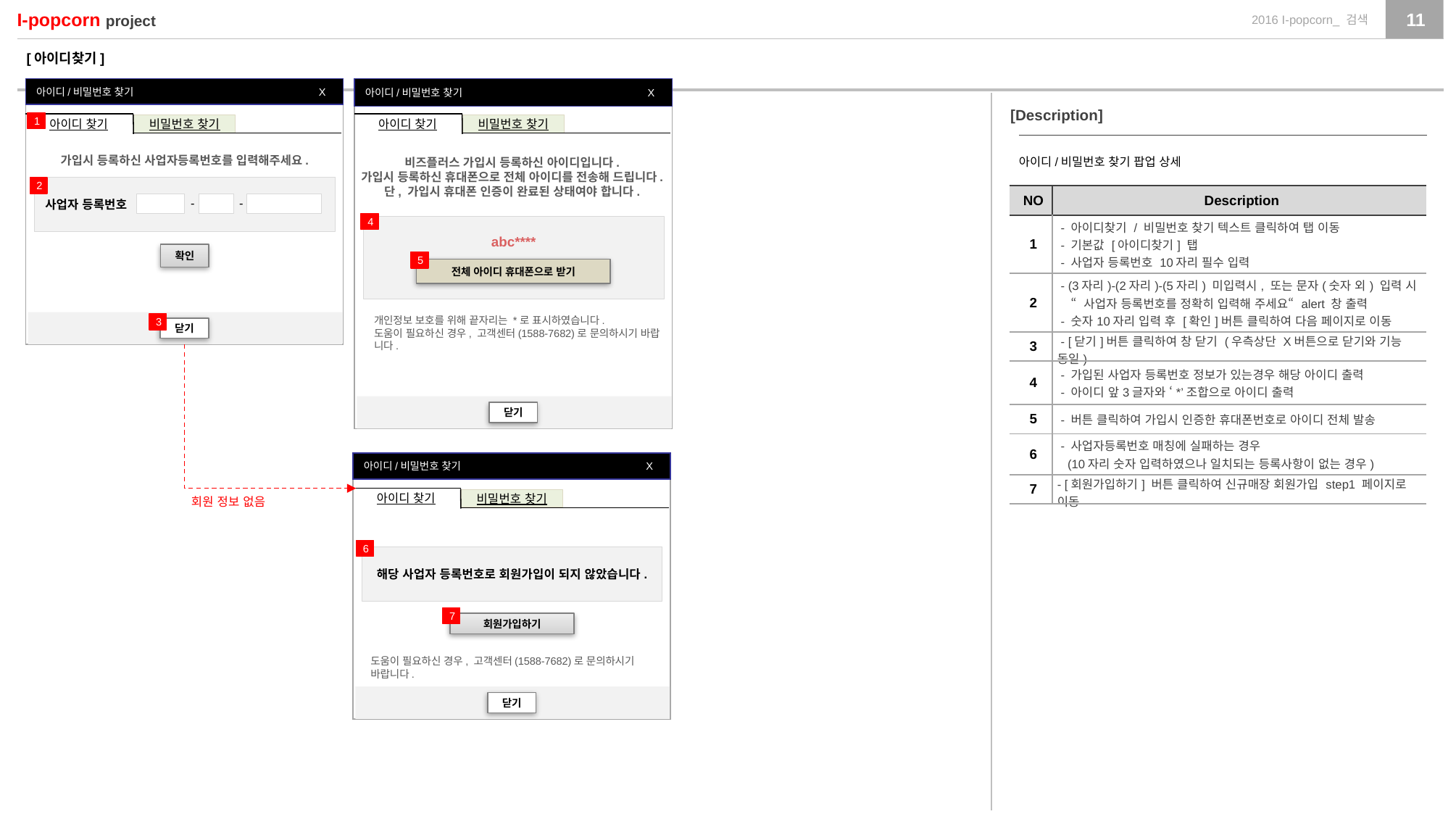

[아이디찾기]
아이디/비밀번호 찾기                                                               X

아이디 찾기
비밀번호 찾기
비즈플러스 가입시 등록하신 아이디입니다.
가입시 등록하신 휴대폰으로 전체 아이디를 전송해 드립니다.
단, 가입시 휴대폰 인증이 완료된 상태여야 합니다.
4
abc****

5
전체 아이디 휴대폰으로 받기
개인정보 보호를 위해 끝자리는 *로 표시하였습니다.
도움이 필요하신 경우, 고객센터(1588-7682)로 문의하시기 바랍
니다.

닫기
아이디/비밀번호 찾기                                                               X

확인
[Description]
아이디 찾기
1
비밀번호 찾기
가입시 등록하신 사업자등록번호를 입력해주세요.
아이디/비밀번호 찾기 팝업 상세
사업자 등록번호
2
| NO | Description |
| --- | --- |
| 1 | - 아이디찾기 / 비밀번호 찾기 텍스트 클릭하여 탭 이동 - 기본값 [아이디찾기] 탭 - 사업자 등록번호 10자리 필수 입력 |
| 2 | - (3자리)-(2자리)-(5자리) 미입력시, 또는 문자(숫자 외) 입력 시 “ 사업자 등록번호를 정확히 입력해 주세요“ alert 창 출력 - 숫자10자리 입력 후 [확인]버튼 클릭하여 다음 페이지로 이동 |
| 3 | - [닫기]버튼 클릭하여 창 닫기 (우측상단 X버튼으로 닫기와 기능 동일) |
| 4 | - 가입된 사업자 등록번호 정보가 있는경우 해당 아이디 출력 - 아이디 앞3글자와 ‘\*’조합으로 아이디 출력 |
| 5 | - 버튼 클릭하여 가입시 인증한 휴대폰번호로 아이디 전체 발송 |
| 6 | - 사업자등록번호 매칭에 실패하는 경우 (10자리 숫자 입력하였으나 일치되는 등록사항이 없는 경우) |
| 7 | - [회원가입하기] 버튼 클릭하여 신규매장 회원가입 step1 페이지로 이동 |
-
-

3
닫기
아이디/비밀번호 찾기                                                               X

회원가입하기
아이디 찾기
회원 정보 없음
비밀번호 찾기
6
해당 사업자 등록번호로 회원가입이 되지 않았습니다.
7
도움이 필요하신 경우, 고객센터(1588-7682)로 문의하시기 바랍니다.

닫기